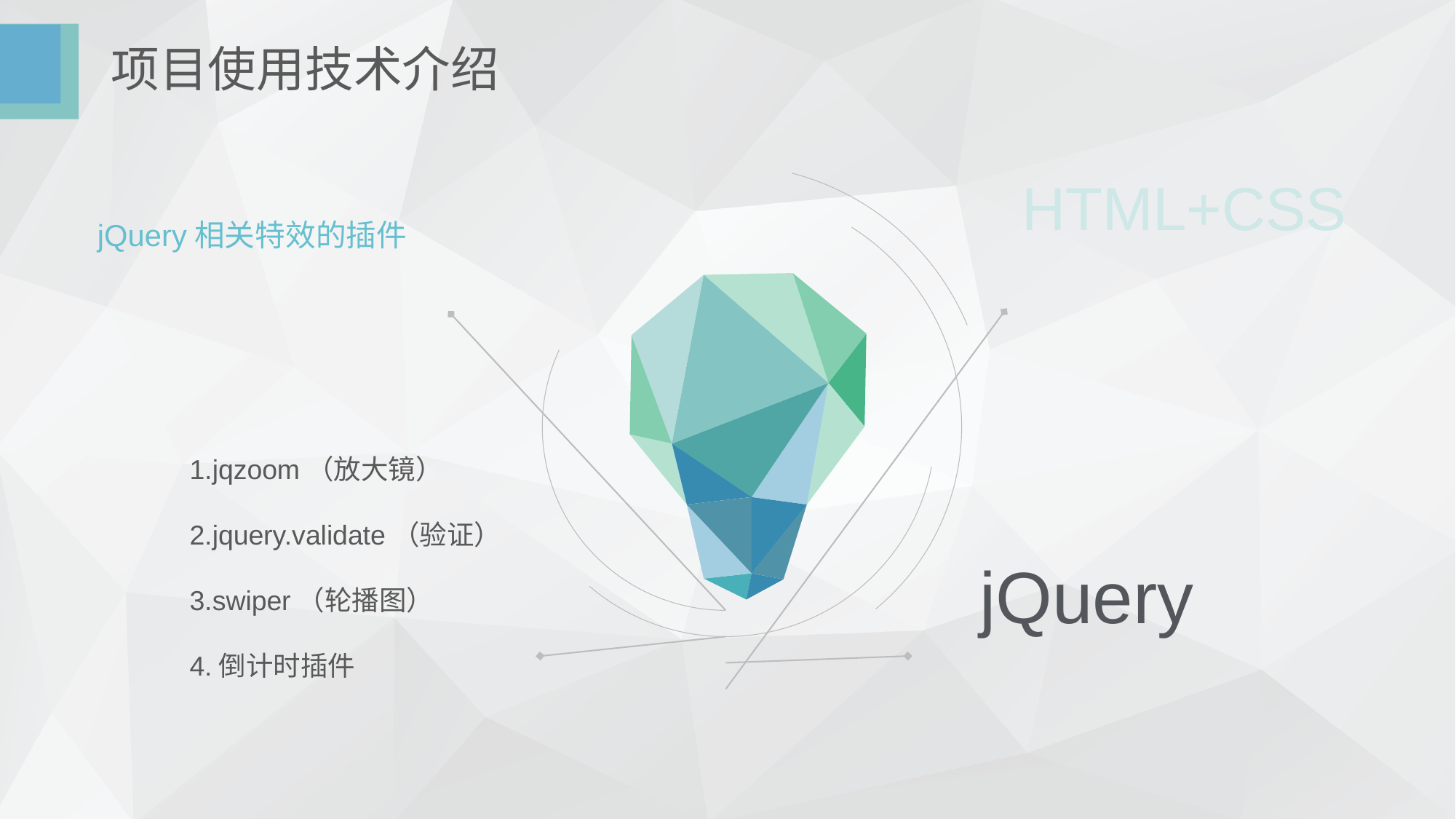

# 项目使用技术介绍
HTML+CSS
jQuery相关特效的插件

1.jqzoom（放大镜）

2.jquery.validate（验证）

3.swiper（轮播图）

4.倒计时插件

jQuery

9